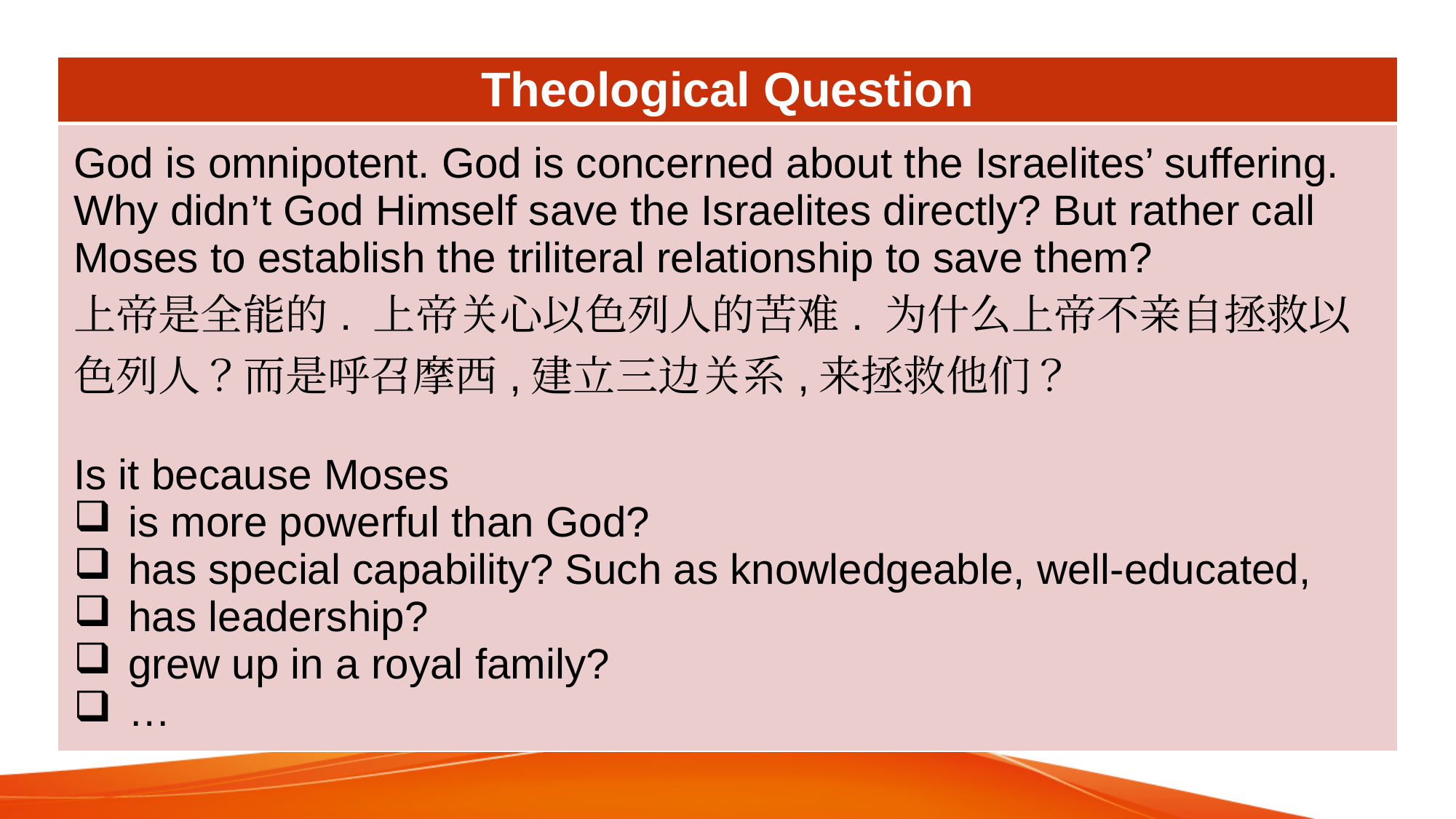

| Theological Question |
| --- |
| God is omnipotent. God is concerned about the Israelites’ suffering. Why didn’t God Himself save the Israelites directly? But rather call Moses to establish the triliteral relationship to save them? 上帝是全能的. 上帝关心以色列人的苦难. 为什么上帝不亲自拯救以色列人？而是呼召摩西,建立三边关系,来拯救他们？ Is it because Moses is more powerful than God? has special capability? Such as knowledgeable, well-educated, has leadership? grew up in a royal family? … |